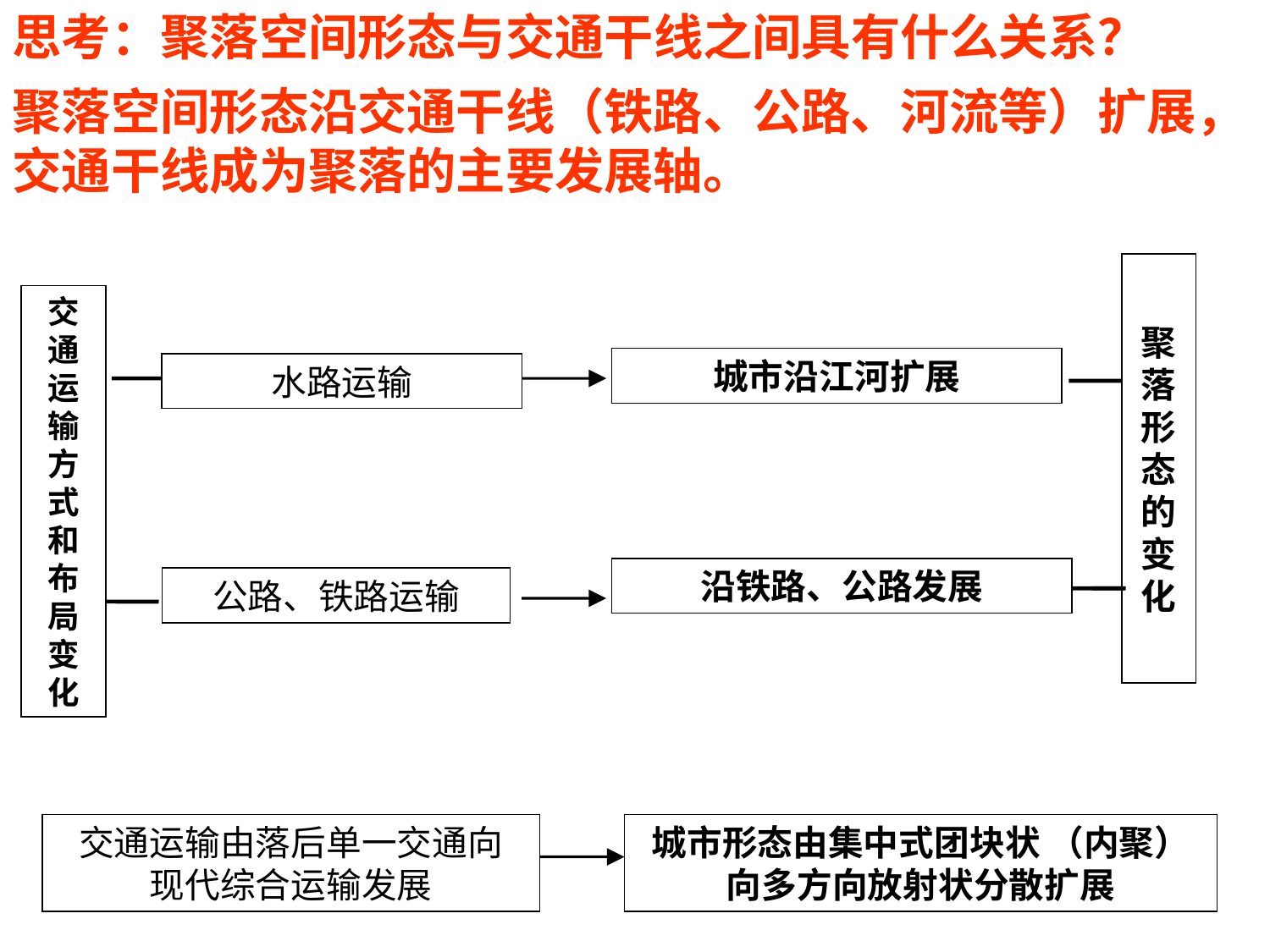

思考：聚落空间形态与交通干线之间具有什么关系？
聚落空间形态沿交通干线（铁路、公路、河流等）扩展，交通干线成为聚落的主要发展轴。

聚落形态的变化

交通运输方式和布局变化
城市沿江河扩展
水路运输

沿铁路、公路发展
公路、铁路运输

交通运输由落后单一交通向
现代综合运输发展
城市形态由集中式团块状 （内聚）向多方向放射状分散扩展